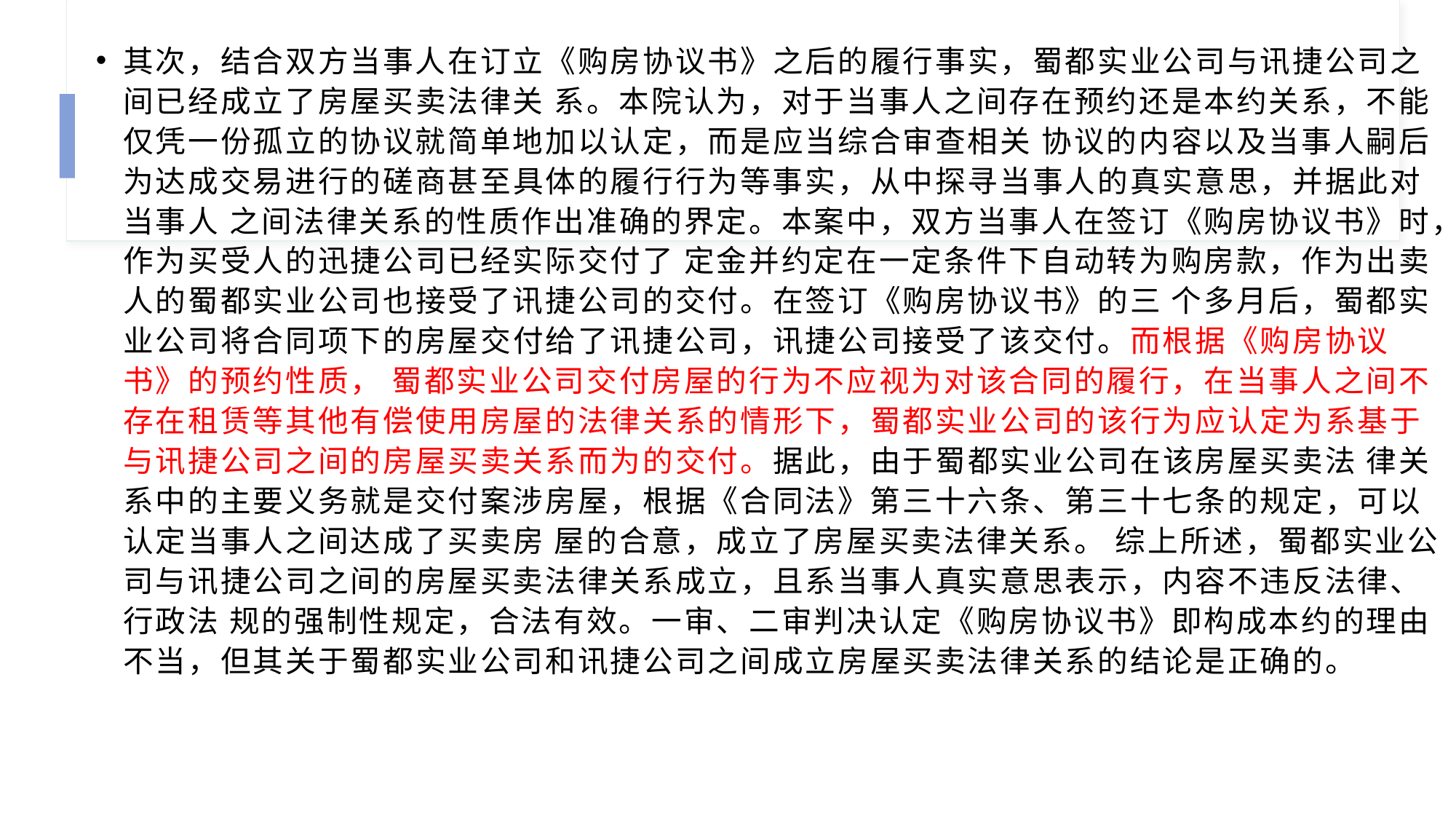

其次，结合双方当事人在订立《购房协议书》之后的履行事实，蜀都实业公司与讯捷公司之间已经成立了房屋买卖法律关 系。本院认为，对于当事人之间存在预约还是本约关系，不能仅凭一份孤立的协议就简单地加以认定，而是应当综合审查相关 协议的内容以及当事人嗣后为达成交易进行的磋商甚至具体的履行行为等事实，从中探寻当事人的真实意思，并据此对当事人 之间法律关系的性质作出准确的界定。本案中，双方当事人在签订《购房协议书》时，作为买受人的迅捷公司已经实际交付了 定金并约定在一定条件下自动转为购房款，作为出卖人的蜀都实业公司也接受了讯捷公司的交付。在签订《购房协议书》的三 个多月后，蜀都实业公司将合同项下的房屋交付给了讯捷公司，讯捷公司接受了该交付。而根据《购房协议书》的预约性质， 蜀都实业公司交付房屋的行为不应视为对该合同的履行，在当事人之间不存在租赁等其他有偿使用房屋的法律关系的情形下，蜀都实业公司的该行为应认定为系基于与讯捷公司之间的房屋买卖关系而为的交付。据此，由于蜀都实业公司在该房屋买卖法 律关系中的主要义务就是交付案涉房屋，根据《合同法》第三十六条、第三十七条的规定，可以认定当事人之间达成了买卖房 屋的合意，成立了房屋买卖法律关系。 综上所述，蜀都实业公司与讯捷公司之间的房屋买卖法律关系成立，且系当事人真实意思表示，内容不违反法律、行政法 规的强制性规定，合法有效。一审、二审判决认定《购房协议书》即构成本约的理由不当，但其关于蜀都实业公司和讯捷公司之间成立房屋买卖法律关系的结论是正确的。